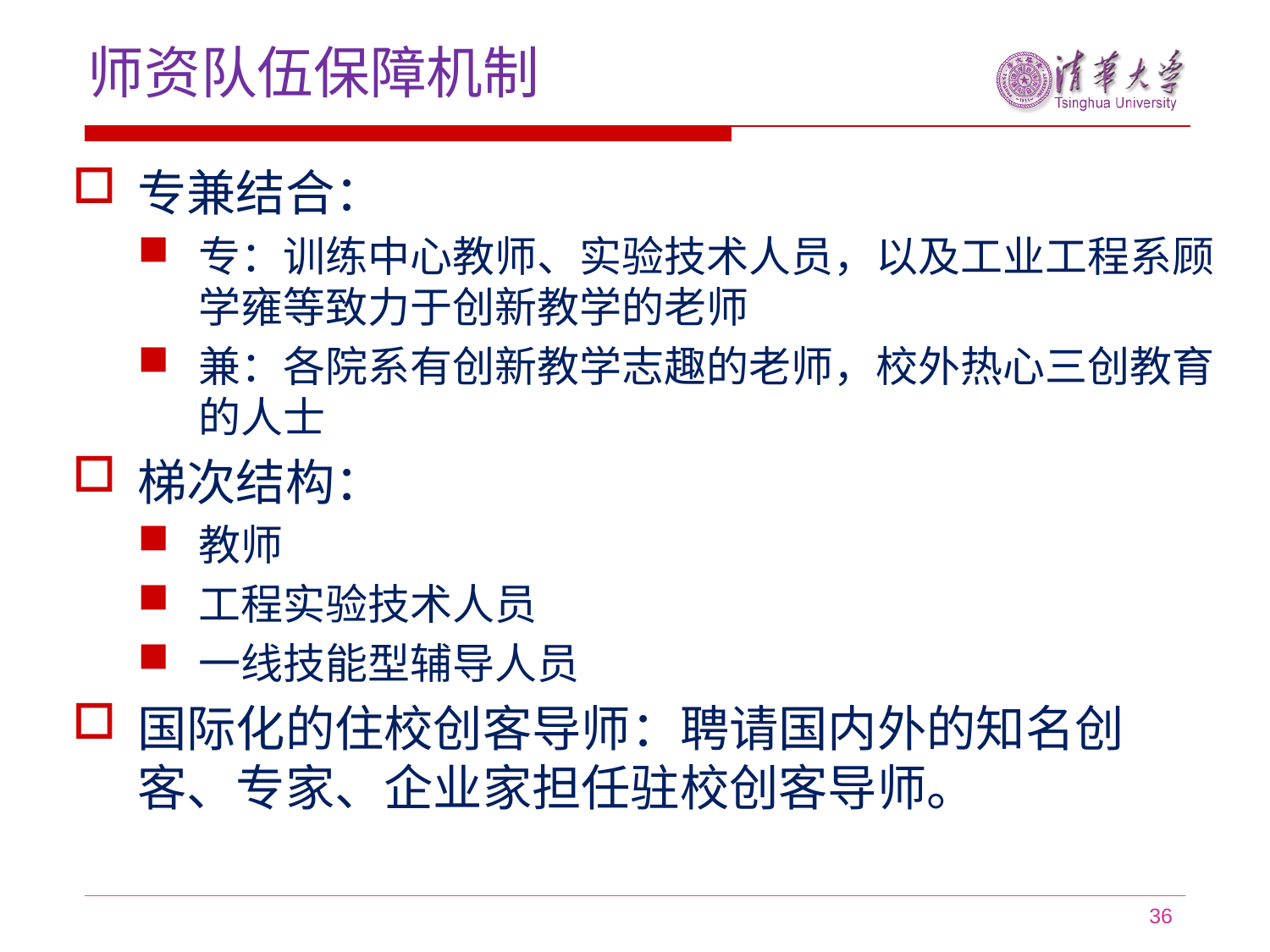

师资队伍保障机制
专兼结合：
专：训练中心教师、实验技术人员，以及工业工程系顾学雍等致力于创新教学的老师
兼：各院系有创新教学志趣的老师，校外热心三创教育的人士
梯次结构：
教师
工程实验技术人员
一线技能型辅导人员
国际化的住校创客导师：聘请国内外的知名创客、专家、企业家担任驻校创客导师。

36